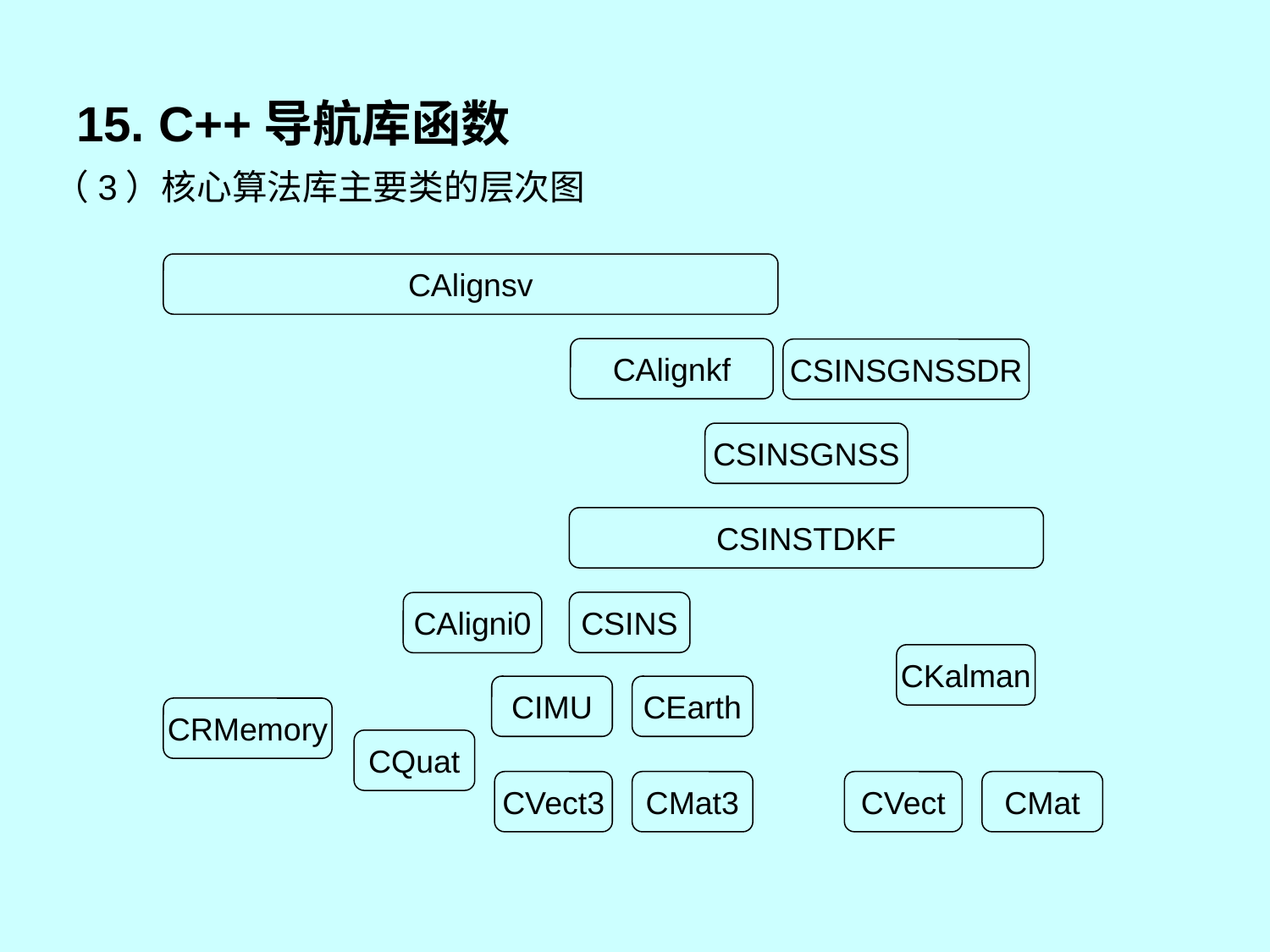

# 15. C++导航库函数
（3）核心算法库主要类的层次图
CAlignsv
CAlignkf
CSINSGNSSDR
CSINSGNSS
CSINSTDKF
CSINS
CAligni0
CKalman
CIMU
CEarth
CRMemory
CQuat
CVect3
CMat3
CVect
CMat
52